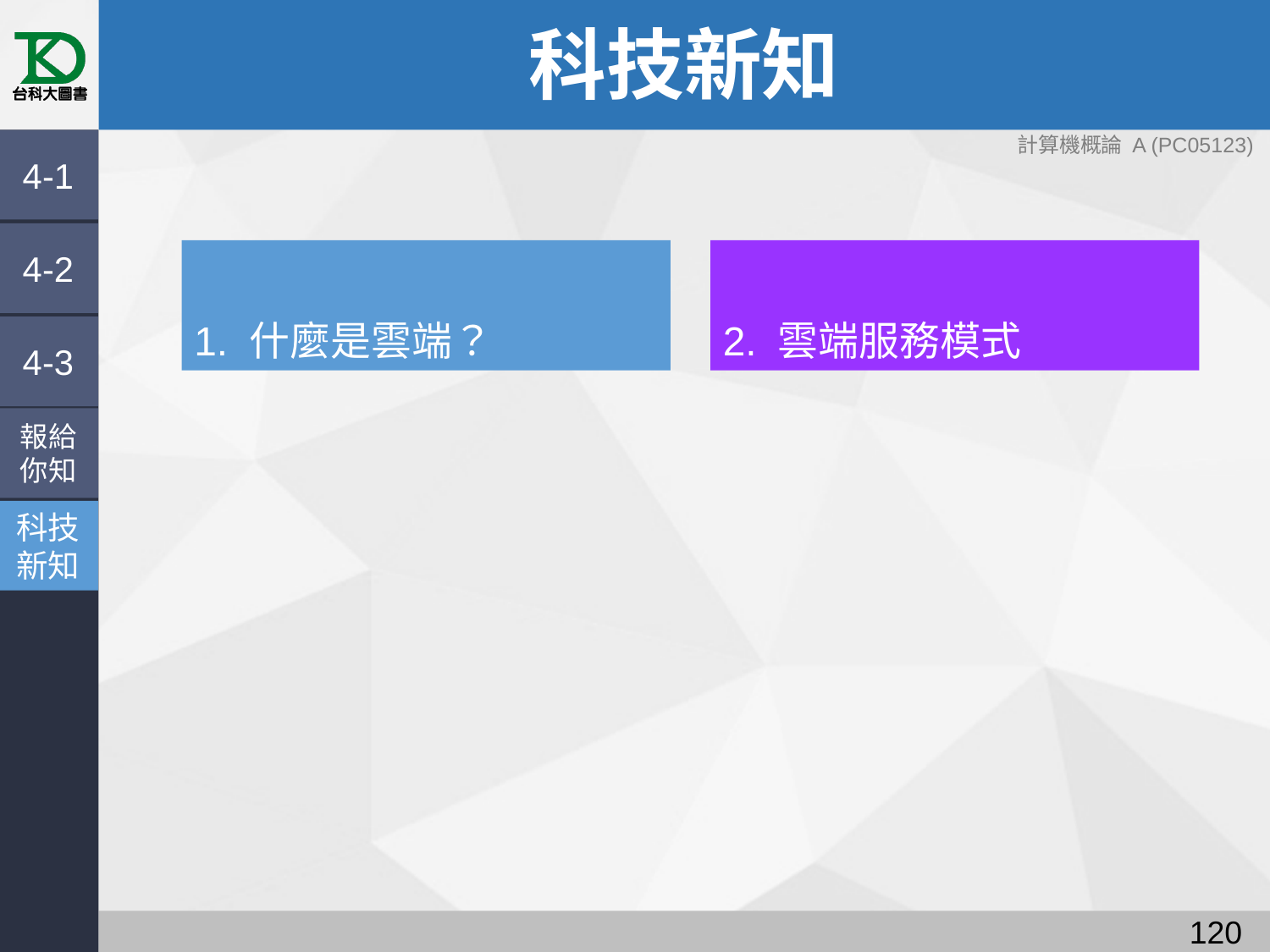

# 科技新知
4-1
4-2
2. 雲端服務模式
1. 什麼是雲端？
4-3
報給
你知
科技
新知
120